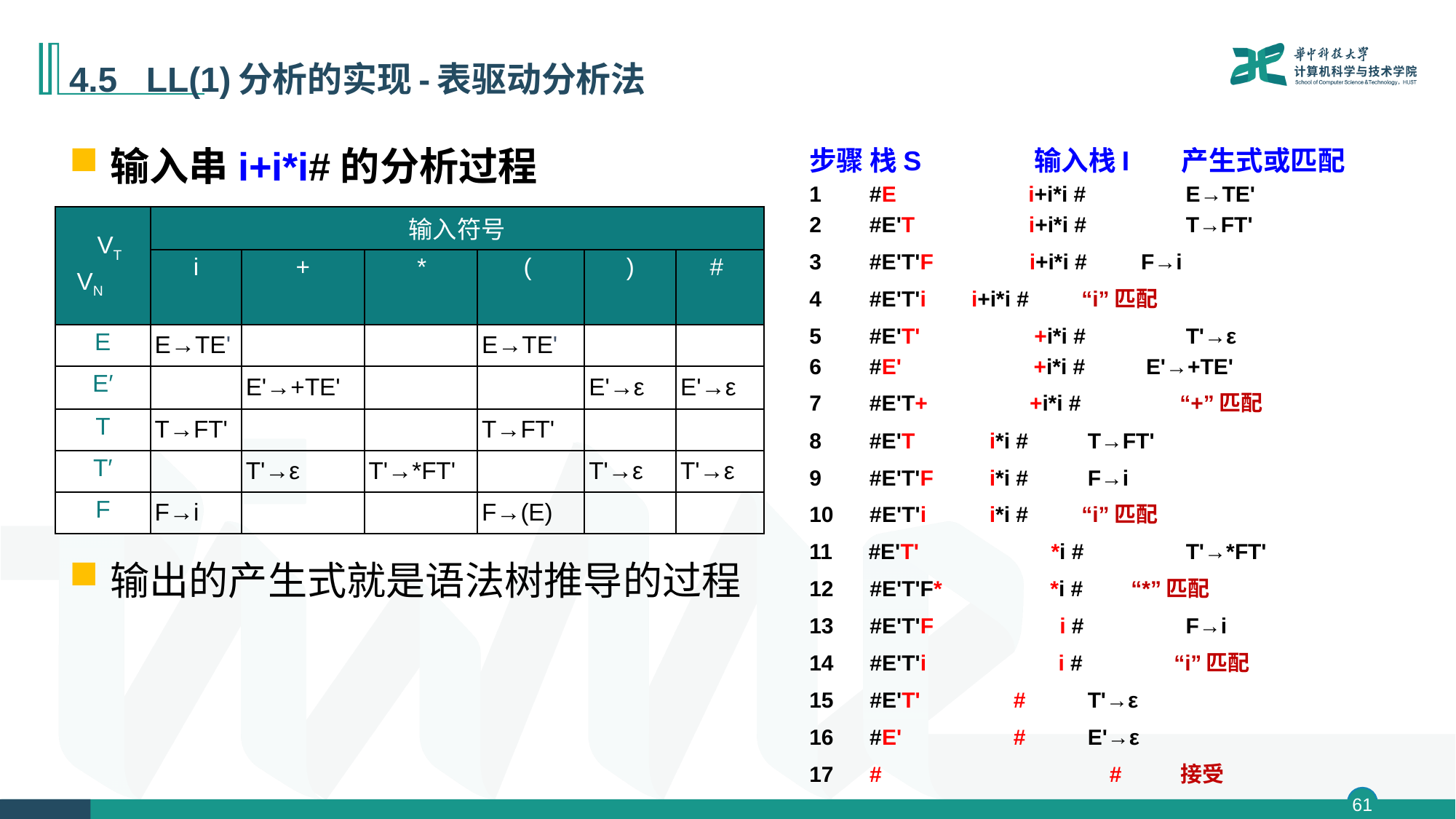

# 4.5   LL(1)分析的实现-表驱动分析法
输入串i+i*i#的分析过程
步骤 栈S              输入栈I      产生式或匹配
1        #E                      i+i*i # 	       E→TE'
2        #E'T                   i+i*i # 	       T→FT'
3        #E'T'F                i+i*i #         F→i
4        #E'T'i 	    i+i*i # 	      “i”匹配
5        #E'T'                   +i*i # 	       T'→ε
6        #E'                      +i*i # 	       E'→+TE'
7        #E'T+                 +i*i # 	      “+”匹配
8        #E'T 	       i*i # 	       T→FT'
9        #E'T'F 	       i*i # 	       F→i
10      #E'T'i 	       i*i # 	      “i”匹配
11      #E'T'                      *i # 	       T'→*FT'
12      #E'T'F*                  *i #        “*”匹配
13      #E'T'F                     i # 	       F→i
14      #E'T'i                      i # 	     “i”匹配
15      #E'T' 	           # 	       T'→ε
16      #E' 	           # 	       E'→ε
17      # 	                           #         接受
| VT VN | 输入符号 |  |  |  |  |  |
| --- | --- | --- | --- | --- | --- | --- |
|  | i | + | \* | ( | ) | # |
| E | E→TE' |  |  | E→TE' |  |  |
| E′ |  | E'→+TE' |  |  | E'→ε | E'→ε |
| T | T→FT' |  |  | T→FT' |  |  |
| T′ |  | T'→ε | T'→\*FT' |  | T'→ε | T'→ε |
| F | F→i |  |  | F→(E) |  |  |
输出的产生式就是语法树推导的过程